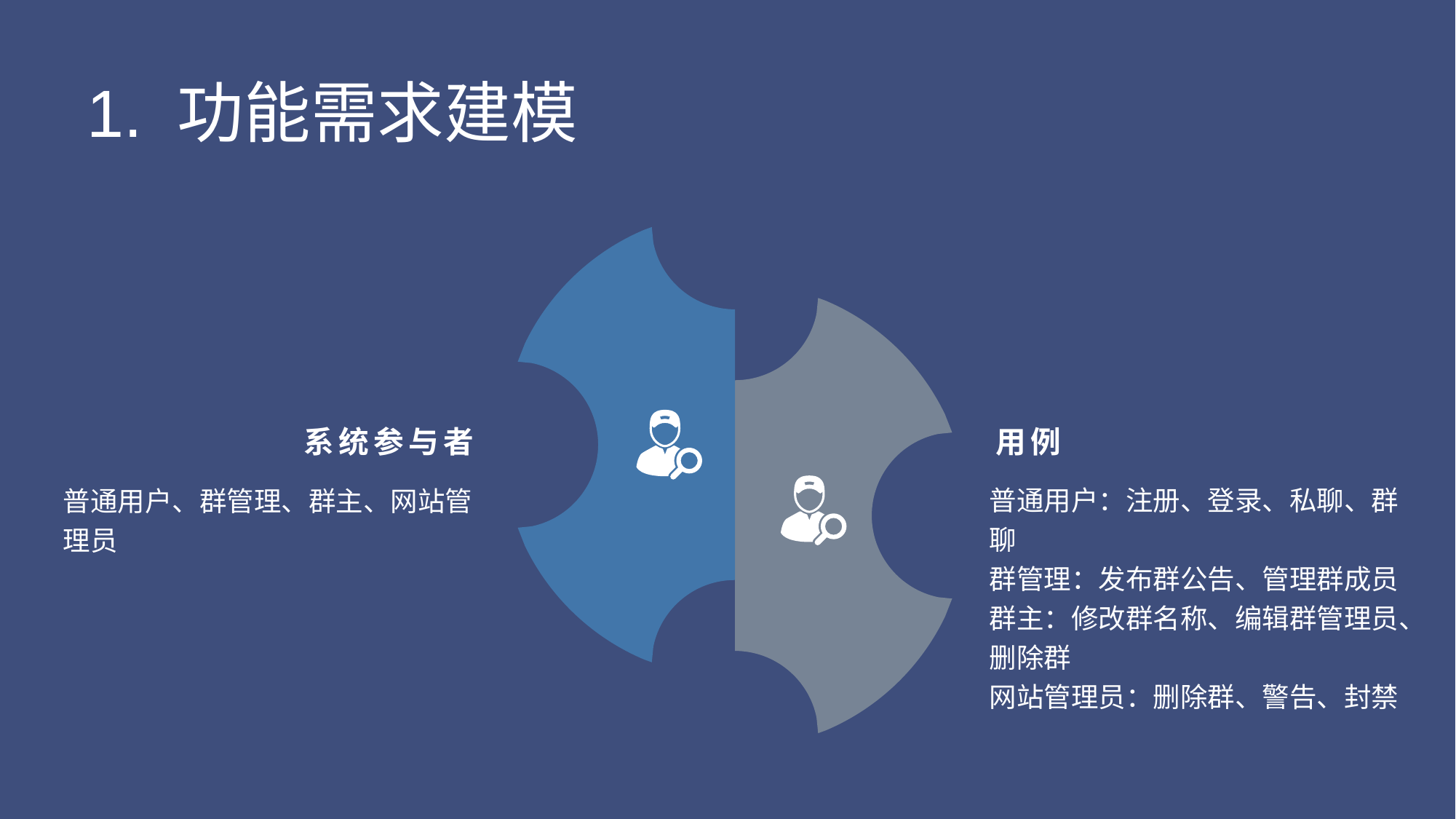

1. 功能需求建模

系统参与者
用例

普通用户：注册、登录、私聊、群聊
群管理：发布群公告、管理群成员
群主：修改群名称、编辑群管理员、删除群
网站管理员：删除群、警告、封禁

普通用户、群管理、群主、网站管理员